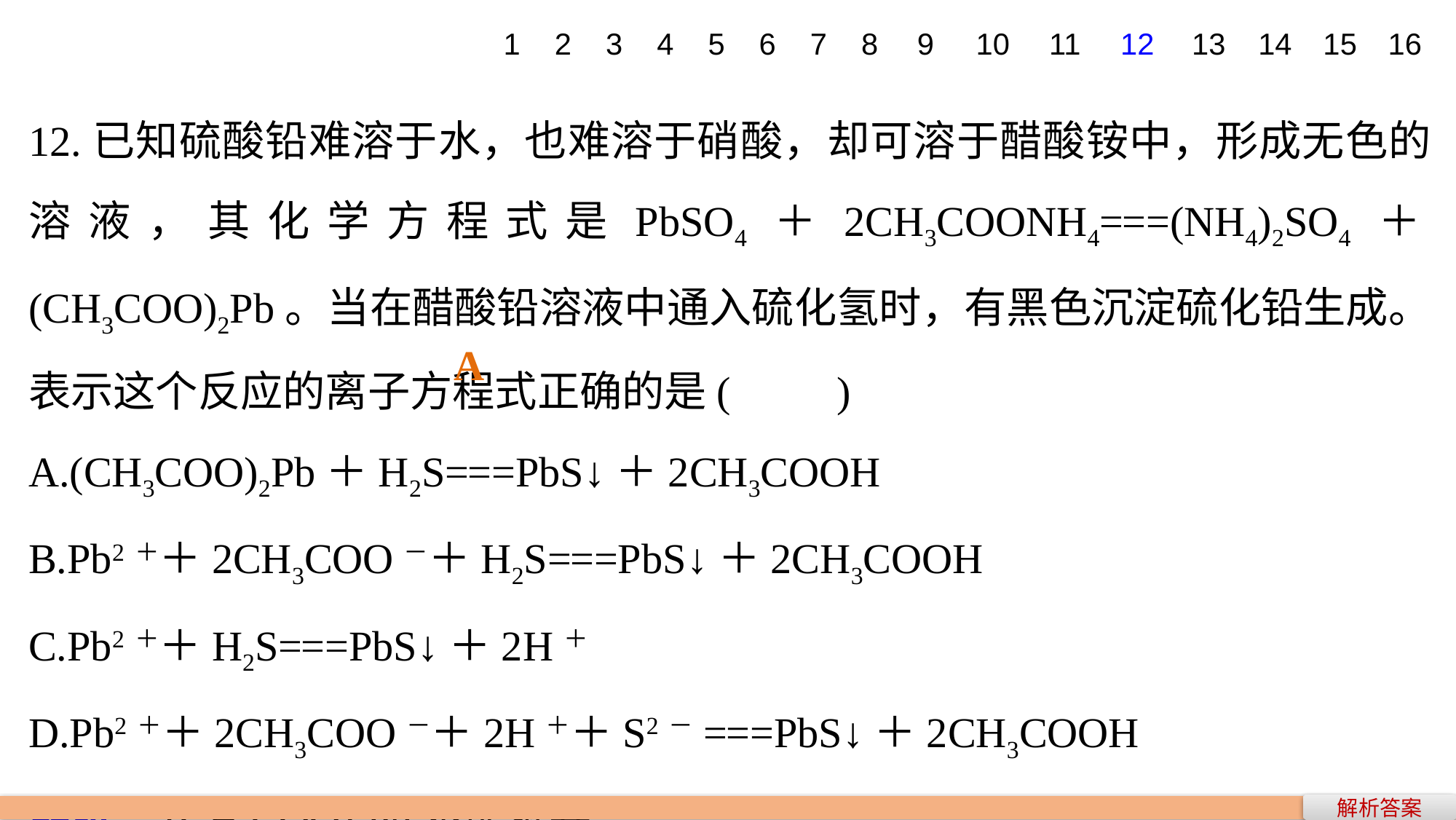

1
2
3
4
5
6
7
8
9
10
11
12
13
14
15
16
12.已知硫酸铅难溶于水，也难溶于硝酸，却可溶于醋酸铵中，形成无色的溶液，其化学方程式是PbSO4＋2CH3COONH4===(NH4)2SO4＋(CH3COO)2Pb。当在醋酸铅溶液中通入硫化氢时，有黑色沉淀硫化铅生成。表示这个反应的离子方程式正确的是(　　)
A.(CH3COO)2Pb＋H2S===PbS↓＋2CH3COOH
B.Pb2＋＋2CH3COO－＋H2S===PbS↓＋2CH3COOH
C.Pb2＋＋H2S===PbS↓＋2H＋
D.Pb2＋＋2CH3COO－＋2H＋＋S2－===PbS↓＋2CH3COOH
解析　(CH3COO)2Pb不能拆开。
A
解析答案